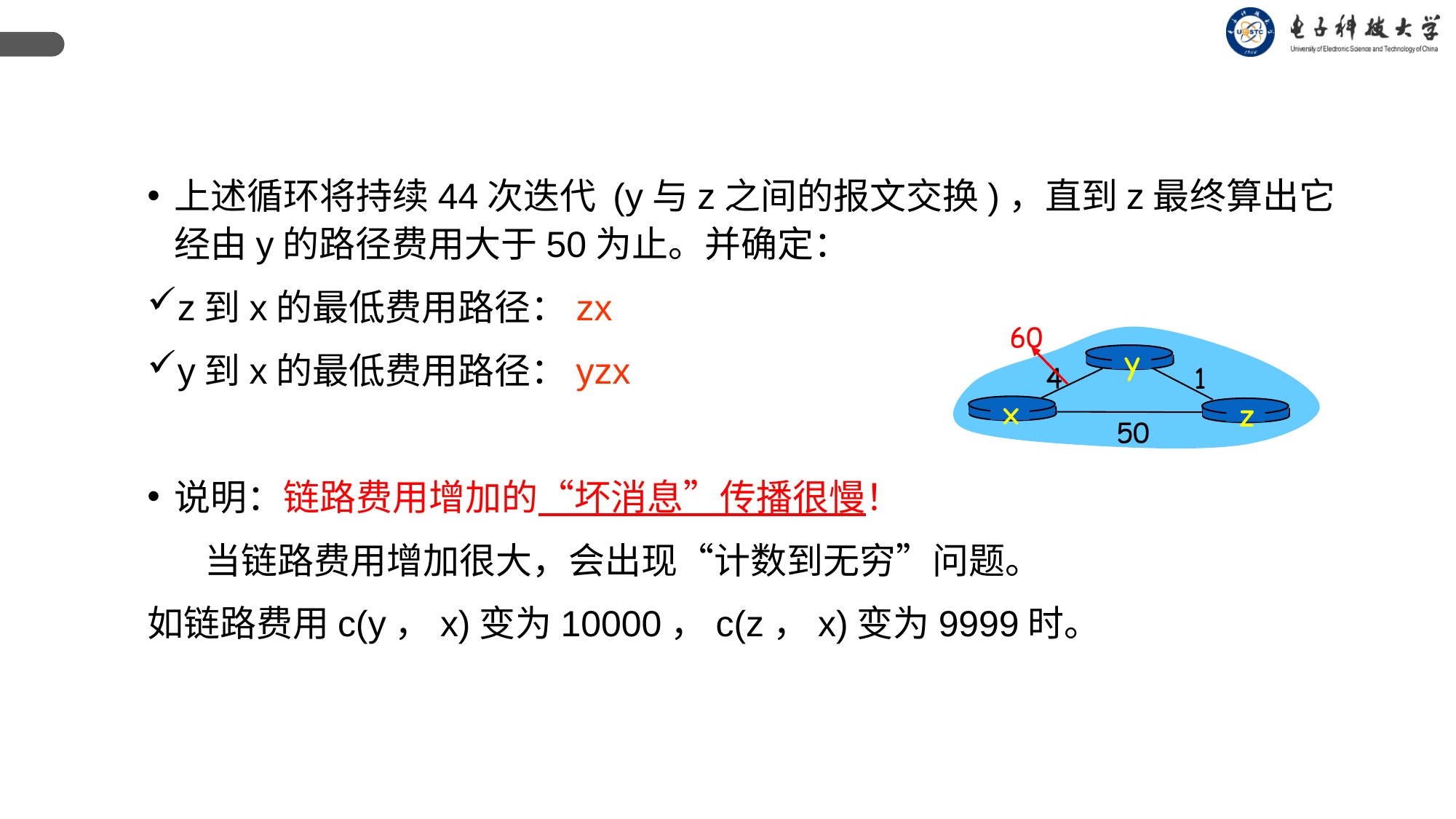

上述循环将持续44次迭代 (y与z之间的报文交换)，直到z最终算出它经由y的路径费用大于50为止。并确定：
z到x的最低费用路径：zx
y到x的最低费用路径：yzx

说明：链路费用增加的“坏消息”传播很慢！
      当链路费用增加很大，会出现“计数到无穷”问题。
如链路费用c(y，x)变为10000，c(z，x)变为9999时。
60

y

4
1

x

z

50